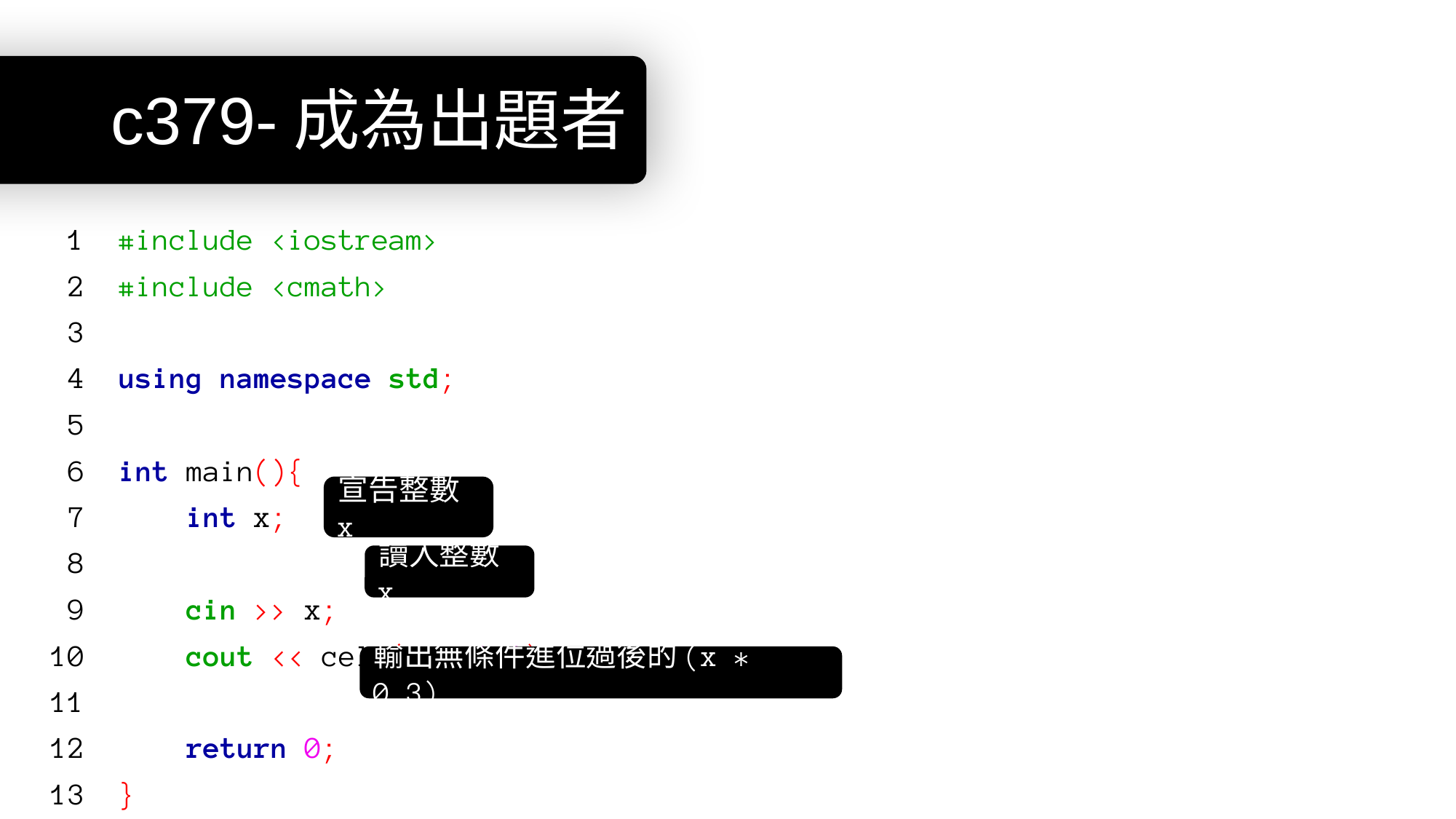

# c379-成為出題者

 1  #include <iostream>
 2  #include <cmath>
 3
 4  using namespace std;
 5
 6  int main(){
 7      int x;
 8
 9      cin >> x;
10      cout << celi(x * 0.3);
11
12      return 0;
13  }
宣告整數x
讀入整數x
輸出無條件進位過後的(x * 0.3)